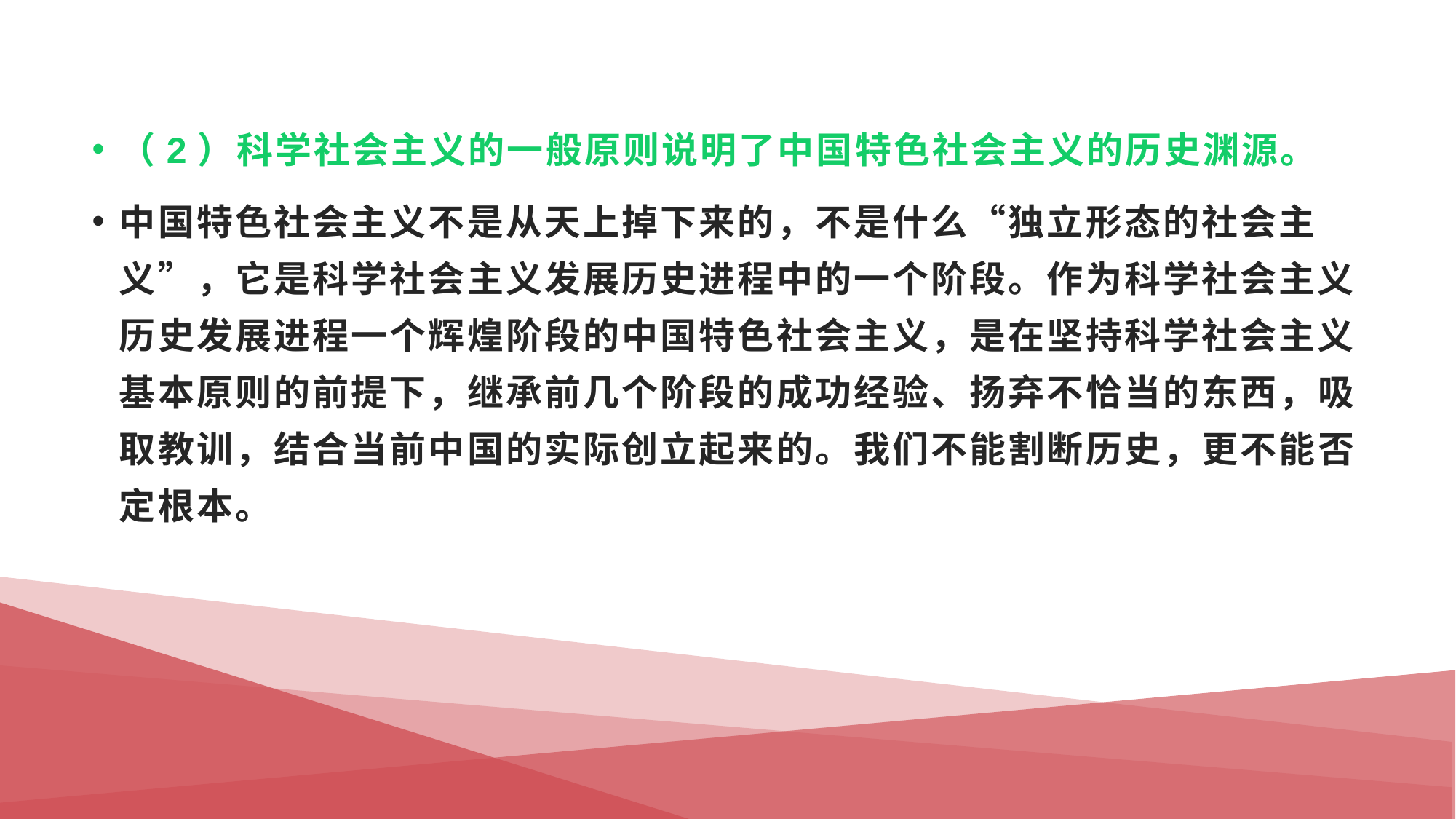

（2）科学社会主义的一般原则说明了中国特色社会主义的历史渊源。
中国特色社会主义不是从天上掉下来的，不是什么“独立形态的社会主义”，它是科学社会主义发展历史进程中的一个阶段。作为科学社会主义历史发展进程一个辉煌阶段的中国特色社会主义，是在坚持科学社会主义基本原则的前提下，继承前几个阶段的成功经验、扬弃不恰当的东西，吸取教训，结合当前中国的实际创立起来的。我们不能割断历史，更不能否定根本。